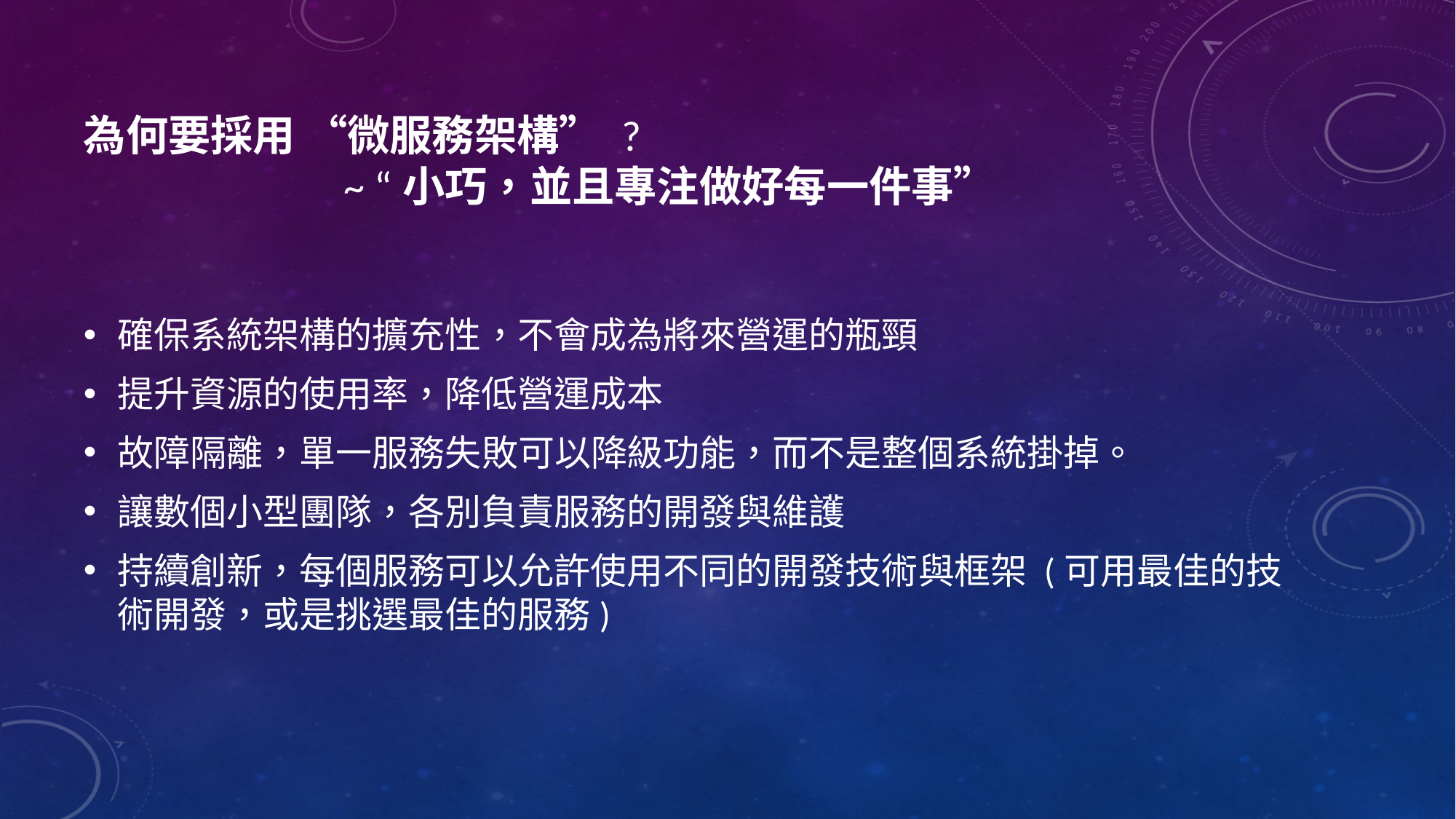

# 為何要採用 “微服務架構” ? ~ “小巧，並且專注做好每一件事”
確保系統架構的擴充性，不會成為將來營運的瓶頸
提升資源的使用率，降低營運成本
故障隔離，單一服務失敗可以降級功能，而不是整個系統掛掉。
讓數個小型團隊，各別負責服務的開發與維護
持續創新，每個服務可以允許使用不同的開發技術與框架 (可用最佳的技術開發，或是挑選最佳的服務)